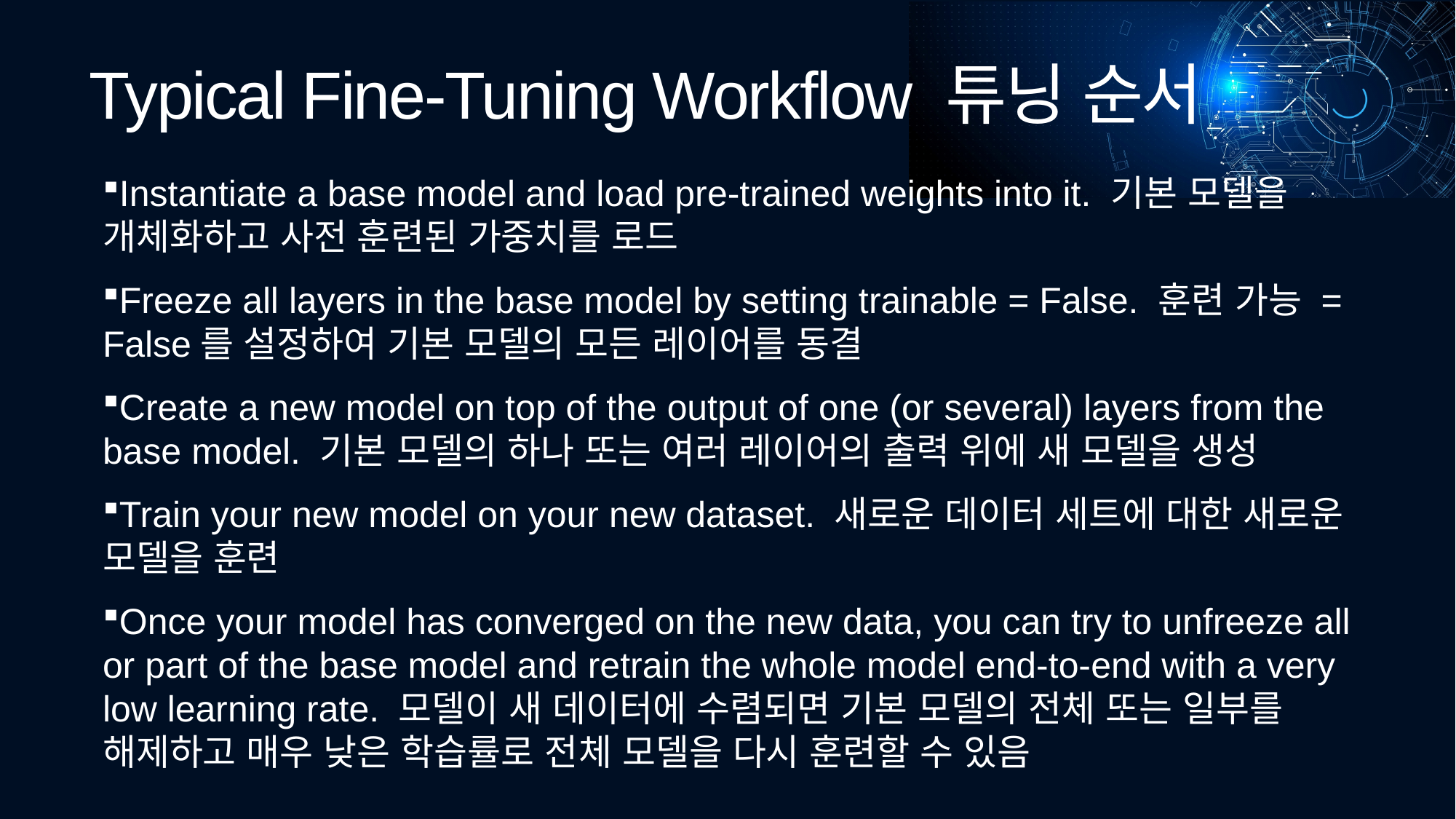

# Typical Fine-Tuning Workflow 튜닝 순서
Instantiate a base model and load pre-trained weights into it. 기본 모델을 개체화하고 사전 훈련된 가중치를 로드
Freeze all layers in the base model by setting trainable = False. 훈련 가능 = False를 설정하여 기본 모델의 모든 레이어를 동결
Create a new model on top of the output of one (or several) layers from the base model. 기본 모델의 하나 또는 여러 레이어의 출력 위에 새 모델을 생성
Train your new model on your new dataset. 새로운 데이터 세트에 대한 새로운 모델을 훈련
Once your model has converged on the new data, you can try to unfreeze all or part of the base model and retrain the whole model end-to-end with a very low learning rate. 모델이 새 데이터에 수렴되면 기본 모델의 전체 또는 일부를 해제하고 매우 낮은 학습률로 전체 모델을 다시 훈련할 수 있음